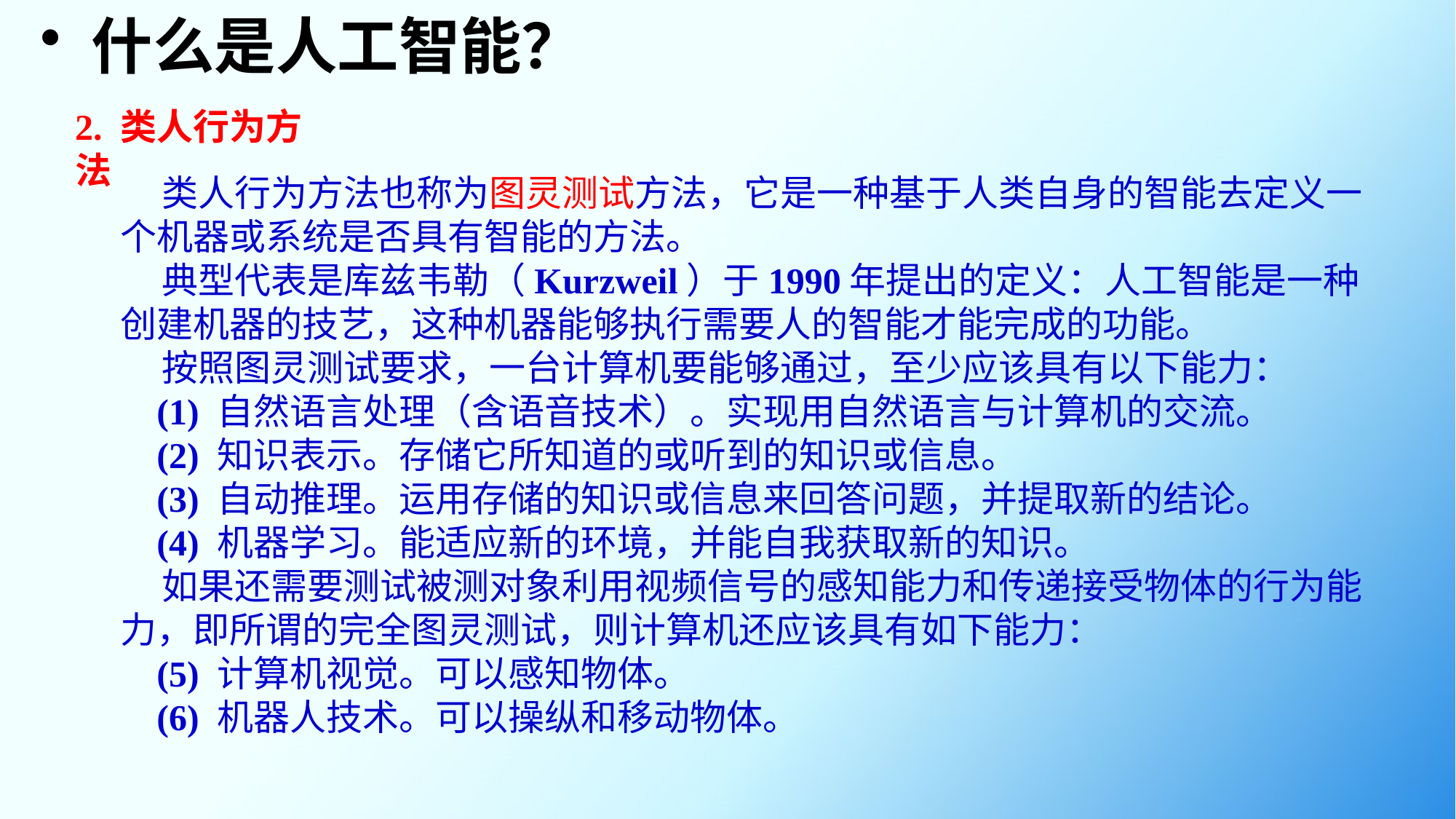

# 什么是人工智能？
2. 类人行为方法
    类人行为方法也称为图灵测试方法，它是一种基于人类自身的智能去定义一个机器或系统是否具有智能的方法。
    典型代表是库兹韦勒（Kurzweil）于1990年提出的定义：人工智能是一种创建机器的技艺，这种机器能够执行需要人的智能才能完成的功能。
    按照图灵测试要求，一台计算机要能够通过，至少应该具有以下能力：
    (1) 自然语言处理（含语音技术）。实现用自然语言与计算机的交流。
    (2) 知识表示。存储它所知道的或听到的知识或信息。
    (3) 自动推理。运用存储的知识或信息来回答问题，并提取新的结论。
    (4) 机器学习。能适应新的环境，并能自我获取新的知识。
    如果还需要测试被测对象利用视频信号的感知能力和传递接受物体的行为能力，即所谓的完全图灵测试，则计算机还应该具有如下能力：
    (5) 计算机视觉。可以感知物体。
    (6) 机器人技术。可以操纵和移动物体。